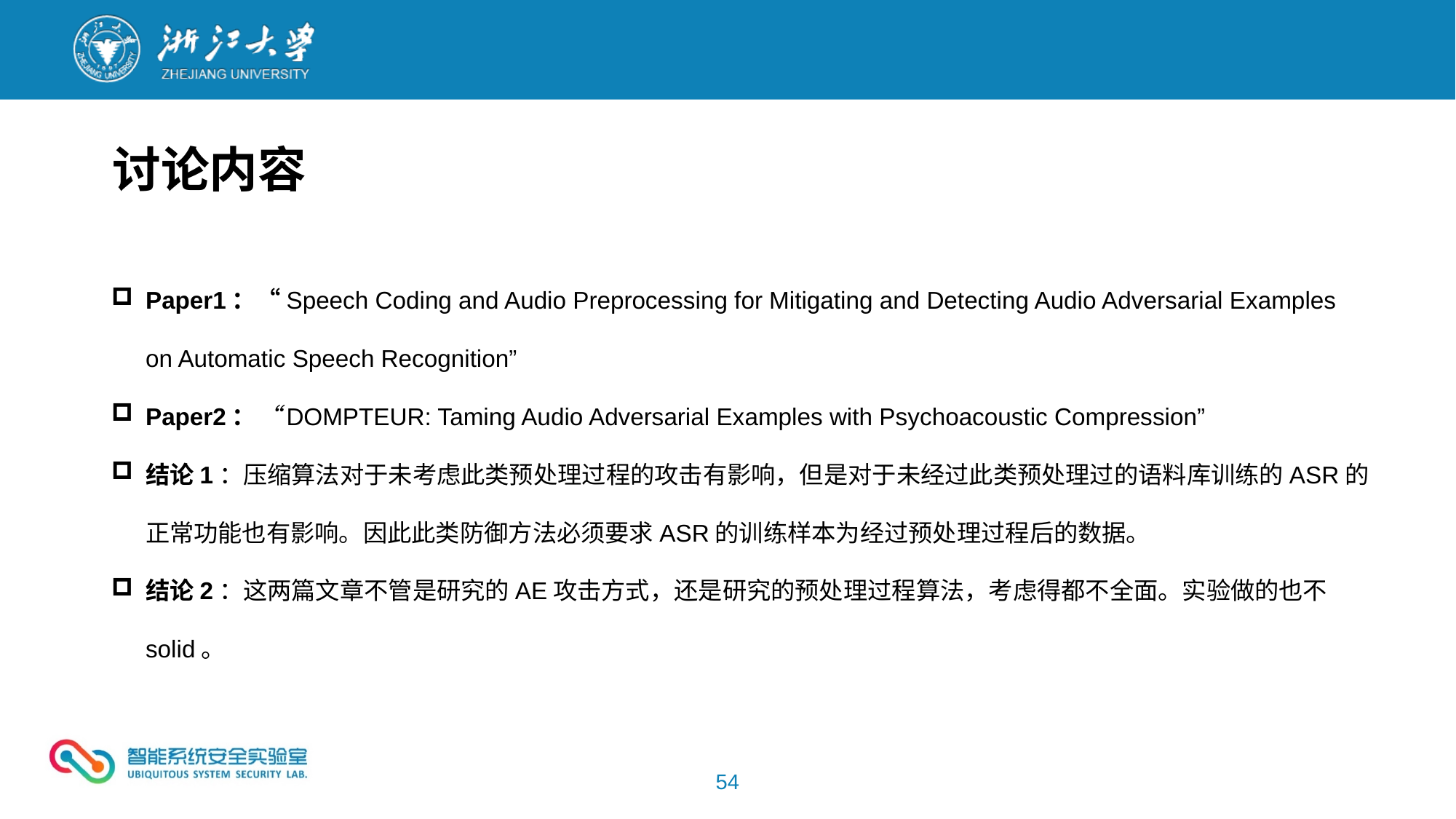

讨论内容
Paper1：“Speech Coding and Audio Preprocessing for Mitigating and Detecting Audio Adversarial Examples on Automatic Speech Recognition”
Paper2：“DOMPTEUR: Taming Audio Adversarial Examples with Psychoacoustic Compression”
结论1：压缩算法对于未考虑此类预处理过程的攻击有影响，但是对于未经过此类预处理过的语料库训练的ASR的正常功能也有影响。因此此类防御方法必须要求ASR的训练样本为经过预处理过程后的数据。
结论2：这两篇文章不管是研究的AE攻击方式，还是研究的预处理过程算法，考虑得都不全面。实验做的也不solid。